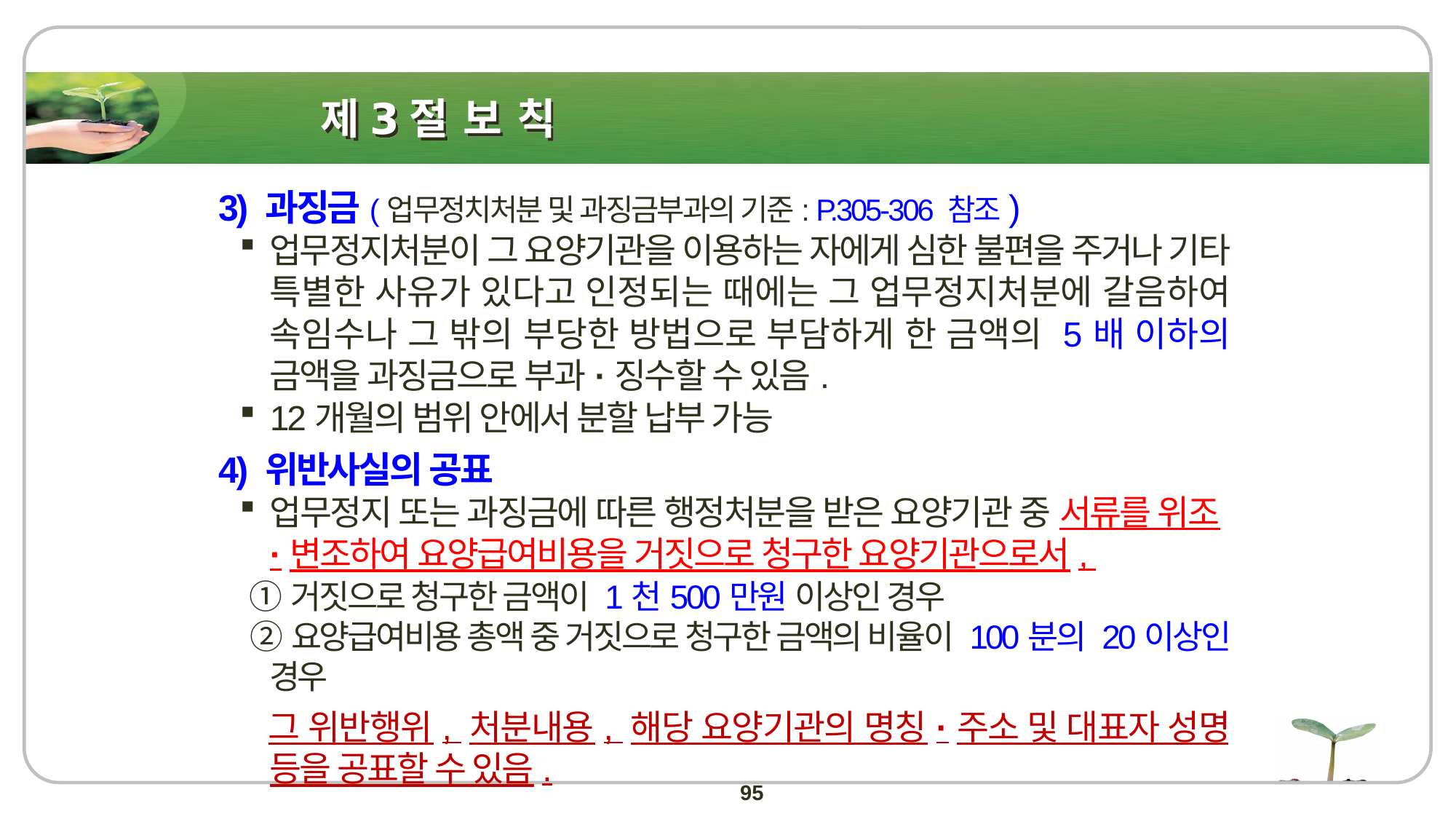

# 제3절 보 칙
3) 과징금(업무정치처분 및 과징금부과의 기준: P.305-306 참조)
업무정지처분이 그 요양기관을 이용하는 자에게 심한 불편을 주거나 기타 특별한 사유가 있다고 인정되는 때에는 그 업무정지처분에 갈음하여 속임수나 그 밖의 부당한 방법으로 부담하게 한 금액의 5배 이하의 금액을 과징금으로 부과·징수할 수 있음.
12개월의 범위 안에서 분할 납부 가능
4) 위반사실의 공표
업무정지 또는 과징금에 따른 행정처분을 받은 요양기관 중 서류를 위조·변조하여 요양급여비용을 거짓으로 청구한 요양기관으로서,
 ①거짓으로 청구한 금액이 1천500만원 이상인 경우
 ②요양급여비용 총액 중 거짓으로 청구한 금액의 비율이 100분의 20이상인 경우
  그 위반행위, 처분내용, 해당 요양기관의 명칭·주소 및 대표자 성명 등을 공표할 수 있음.
95